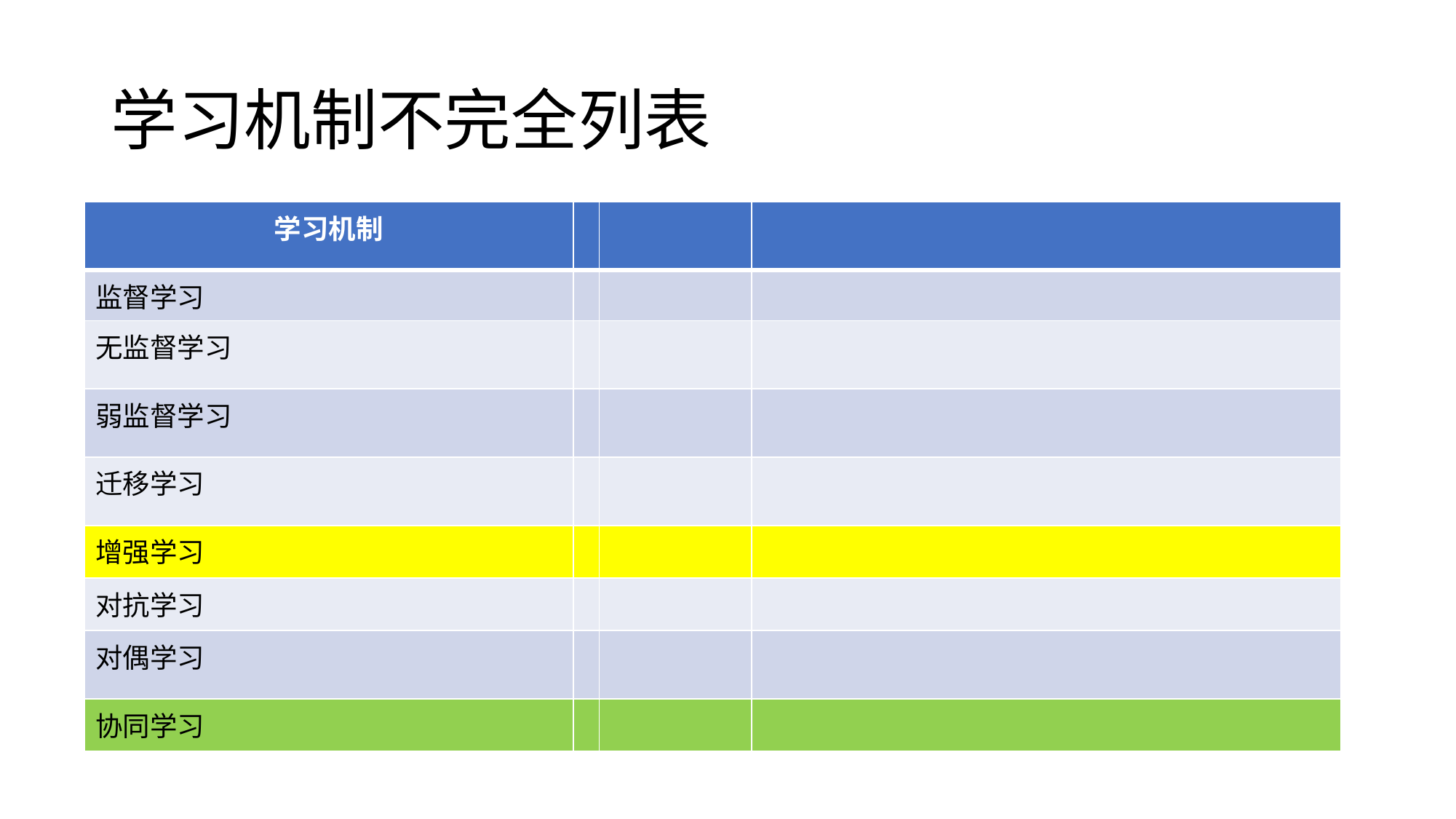

# 学习机制不完全列表
| 学习机制 |  |  |  |
| --- | --- | --- | --- |
| 监督学习 |  |  |  |
| 无监督学习 |  |  |  |
| 弱监督学习 |  |  |  |
| 迁移学习 |  |  |  |
| 增强学习 |  |  |  |
| 对抗学习 |  |  |  |
| 对偶学习 |  |  |  |
| 协同学习 |  |  |  |